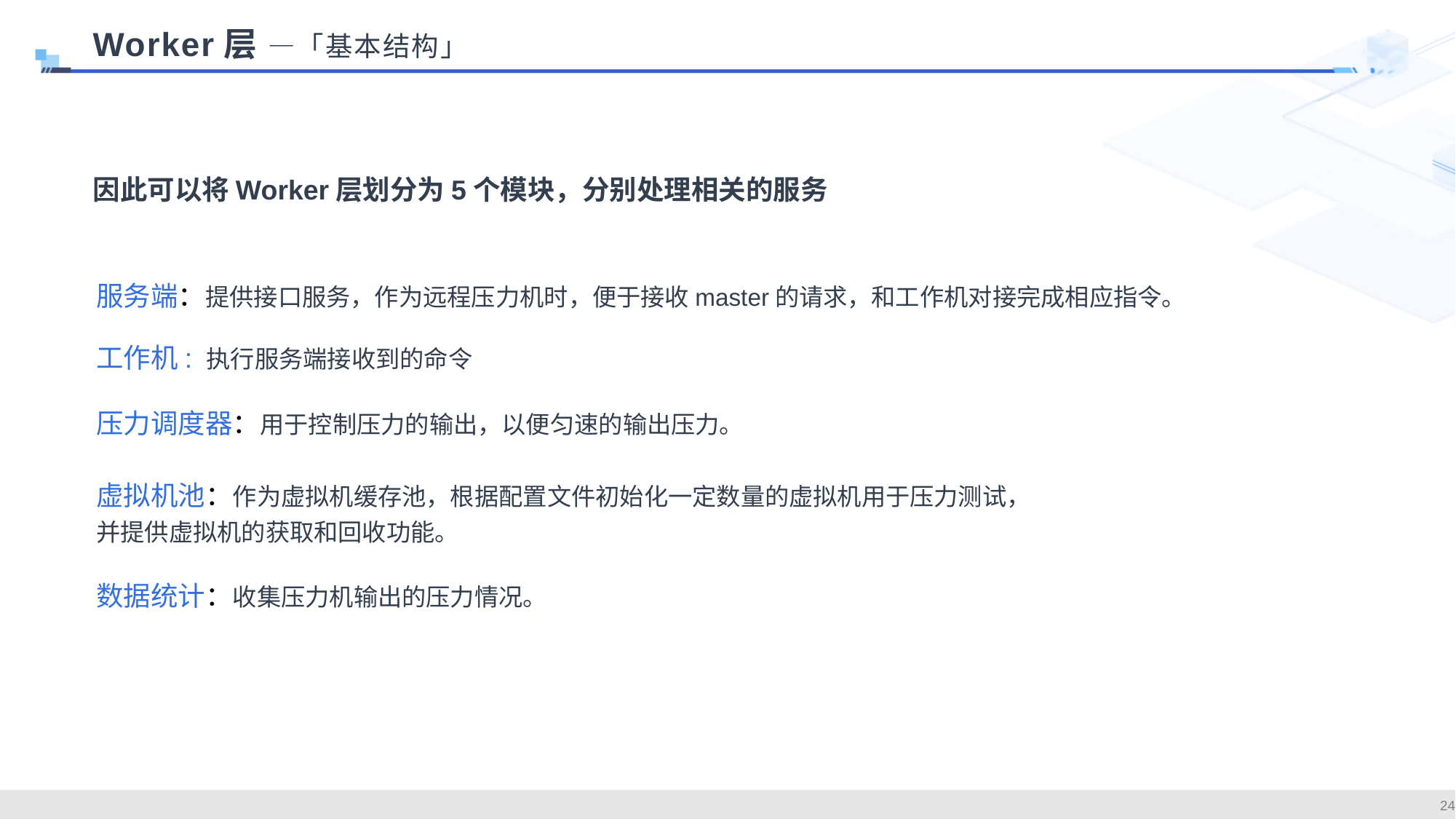

Worker层 —「基本结构」
因此可以将Worker层划分为5个模块，分别处理相关的服务
服务端：提供接口服务，作为远程压力机时，便于接收master的请求，和工作机对接完成相应指令。

工作机: 执行服务端接收到的命令

压力调度器：用于控制压力的输出，以便匀速的输出压力。

虚拟机池：作为虚拟机缓存池，根据配置文件初始化一定数量的虚拟机用于压力测试，
并提供虚拟机的获取和回收功能。

数据统计：收集压力机输出的压力情况。